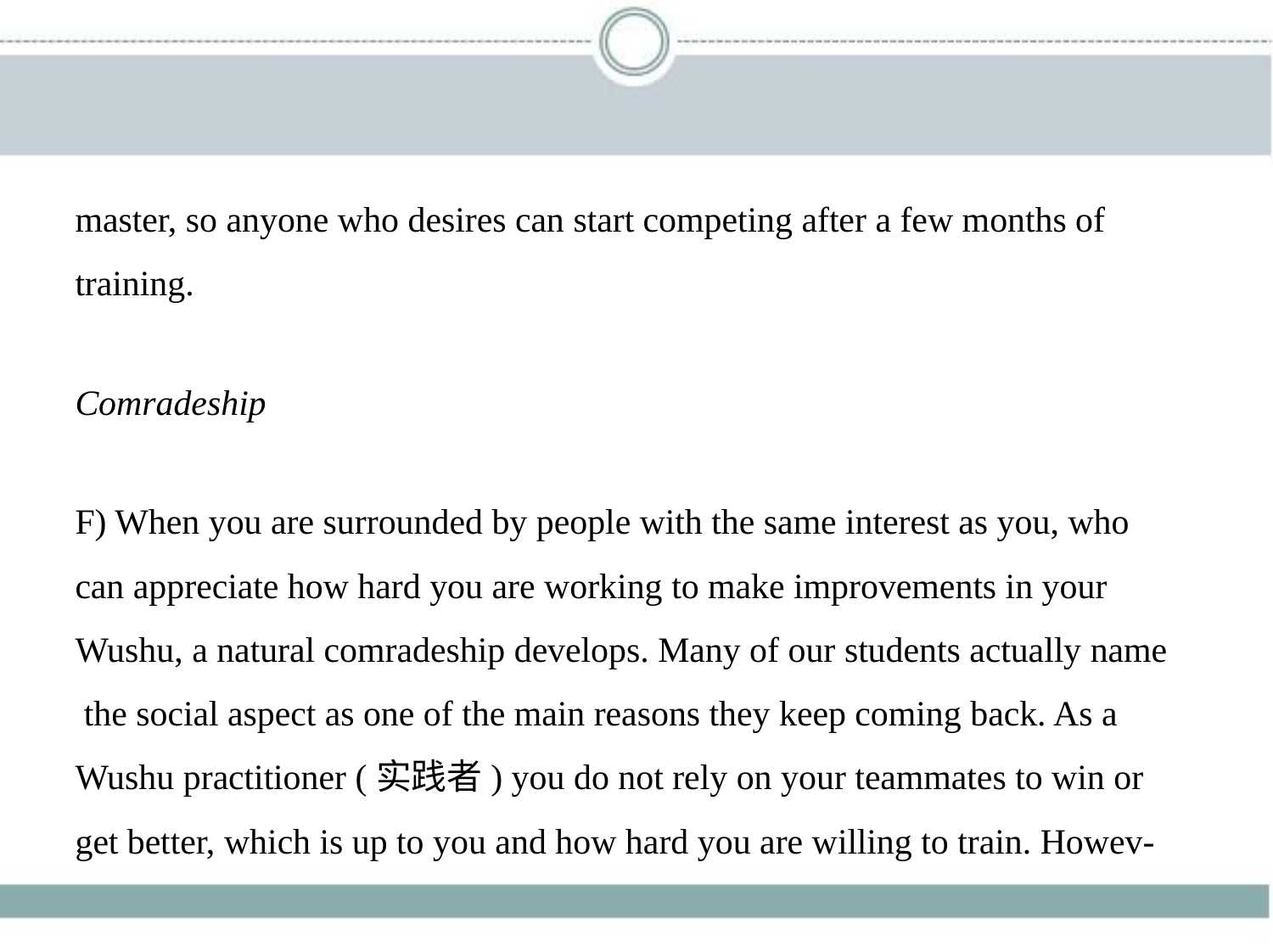

master, so anyone who desires can start competing after a few months of
training.
Comradeship
F) When you are surrounded by people with the same interest as you, who
can appreciate how hard you are working to make improvements in your
Wushu, a natural comradeship develops. Many of our students actually name
 the social aspect as one of the main reasons they keep coming back. As a
Wushu practitioner (实践者) you do not rely on your teammates to win or
get better, which is up to you and how hard you are willing to train. Howev-